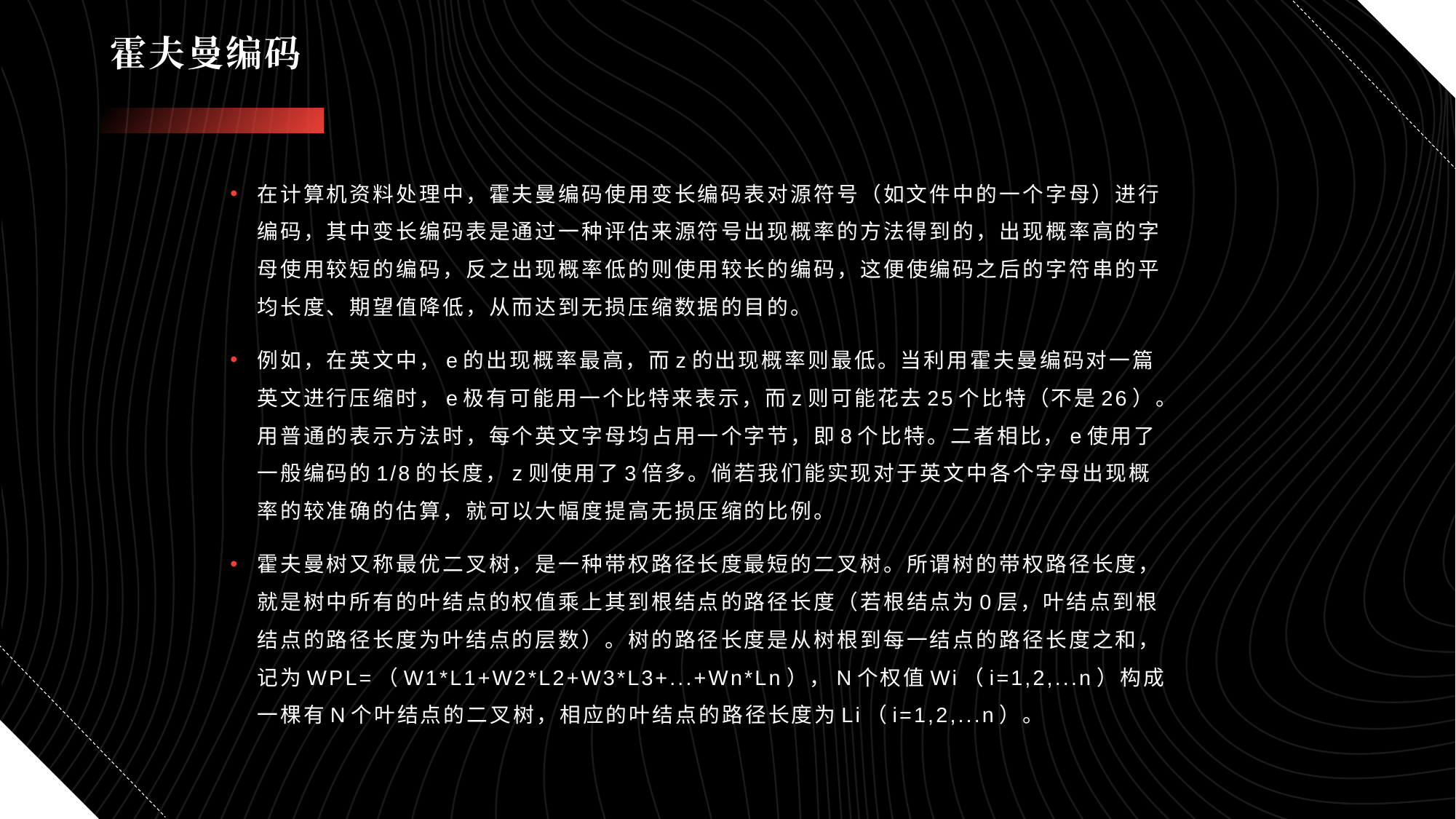

# 霍夫曼编码
在计算机资料处理中，霍夫曼编码使用变长编码表对源符号（如文件中的一个字母）进行编码，其中变长编码表是通过一种评估来源符号出现概率的方法得到的，出现概率高的字母使用较短的编码，反之出现概率低的则使用较长的编码，这便使编码之后的字符串的平均长度、期望值降低，从而达到无损压缩数据的目的。
例如，在英文中，e的出现概率最高，而z的出现概率则最低。当利用霍夫曼编码对一篇英文进行压缩时，e极有可能用一个比特来表示，而z则可能花去25个比特（不是26）。用普通的表示方法时，每个英文字母均占用一个字节，即8个比特。二者相比，e使用了一般编码的1/8的长度，z则使用了3倍多。倘若我们能实现对于英文中各个字母出现概率的较准确的估算，就可以大幅度提高无损压缩的比例。
霍夫曼树又称最优二叉树，是一种带权路径长度最短的二叉树。所谓树的带权路径长度，就是树中所有的叶结点的权值乘上其到根结点的路径长度（若根结点为0层，叶结点到根结点的路径长度为叶结点的层数）。树的路径长度是从树根到每一结点的路径长度之和，记为WPL=（W1*L1+W2*L2+W3*L3+...+Wn*Ln），N个权值Wi（i=1,2,...n）构成一棵有N个叶结点的二叉树，相应的叶结点的路径长度为Li（i=1,2,...n）。